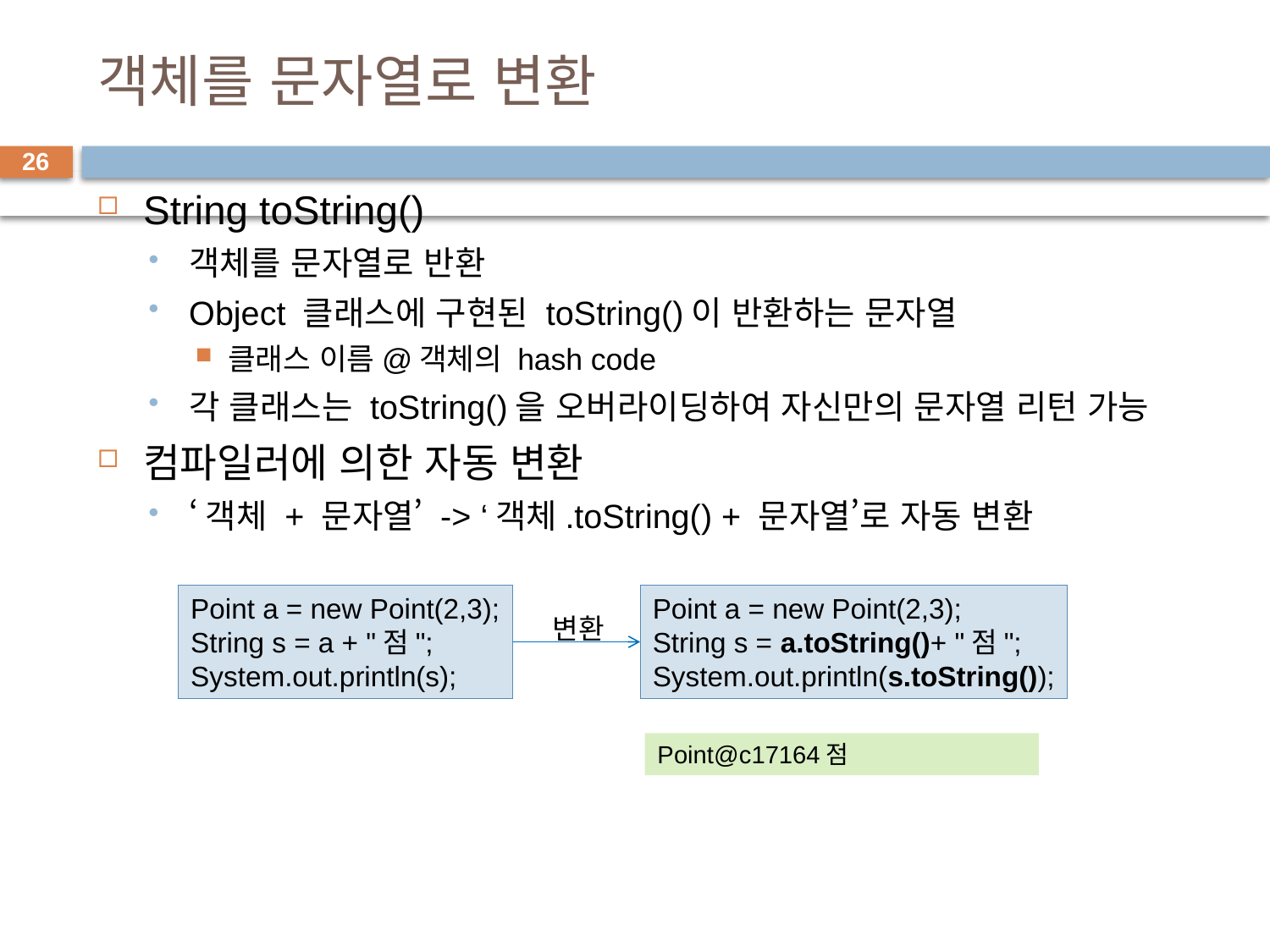

# 객체를 문자열로 변환
26
String toString()
객체를 문자열로 반환
Object 클래스에 구현된 toString()이 반환하는 문자열
클래스 이름@객체의 hash code
각 클래스는 toString()을 오버라이딩하여 자신만의 문자열 리턴 가능
컴파일러에 의한 자동 변환
‘객체 + 문자열’ -> ‘객체.toString() + 문자열’로 자동 변환

Point a = new Point(2,3);
String s = a + "점";
System.out.println(s);
Point a = new Point(2,3);
String s = a.toString()+ "점";
System.out.println(s.toString());
변환
Point@c17164점